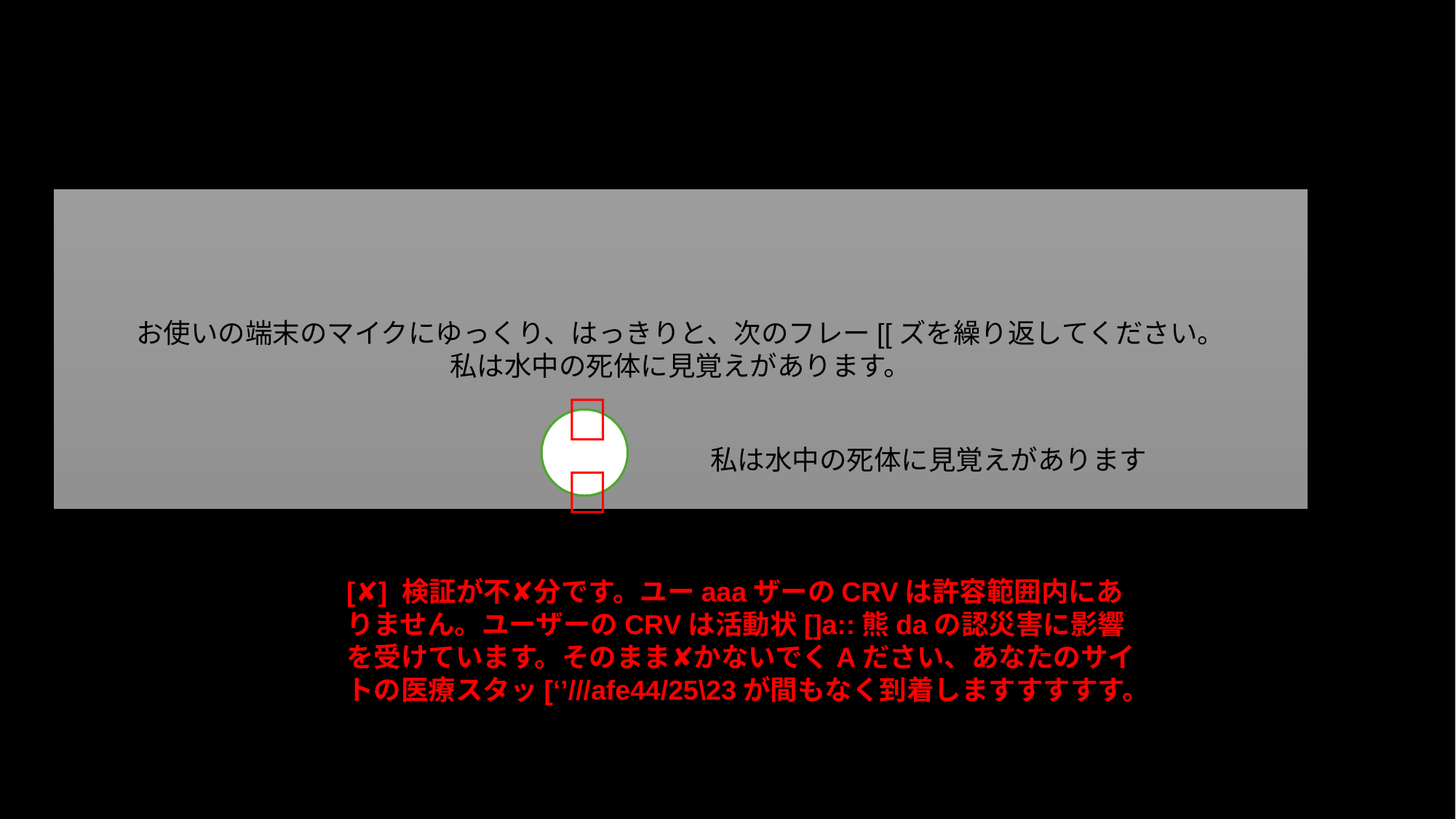

#
お使いの端末のマイクにゆっくり、はっきりと、次のフレー[[ズを繰り返してください。
私は水中の死体に見覚えがあります。
🎙
私は水中の死体に見覚えがあります
[✘] 検証が不✘分です。ユーaaaザーのCRVは許容範囲内にありません。ユーザーのCRVは活動状[]a::熊daの認災害に影響を受けています。そのまま✘かないでくAださい、あなたのサイトの医療スタッ[‘’///afe44/25\23が間もなく到着しますすすすす。